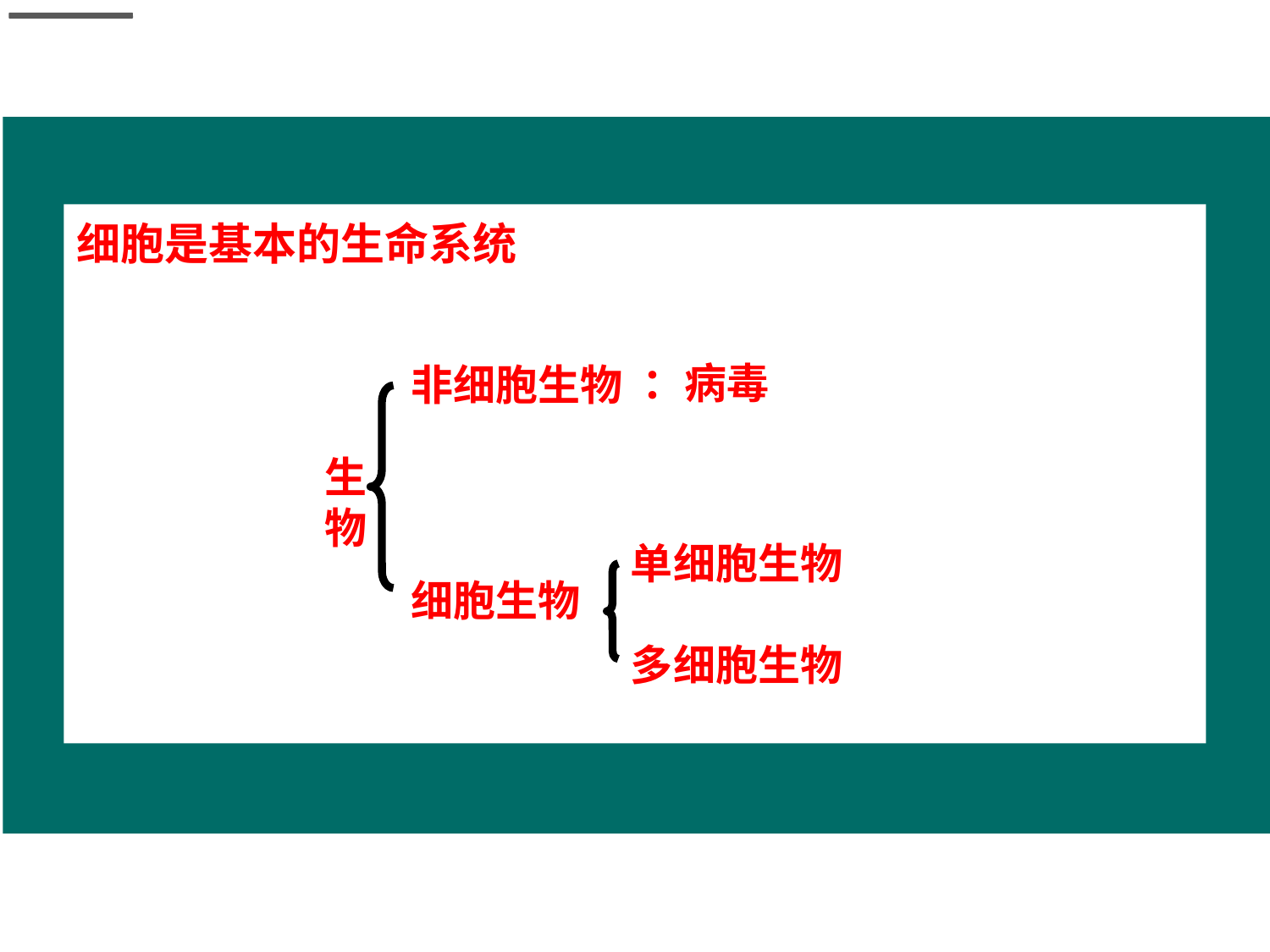

细胞是基本的生命系统

：病毒
非细胞生物

细胞生物

生物
单细胞生物

多细胞生物